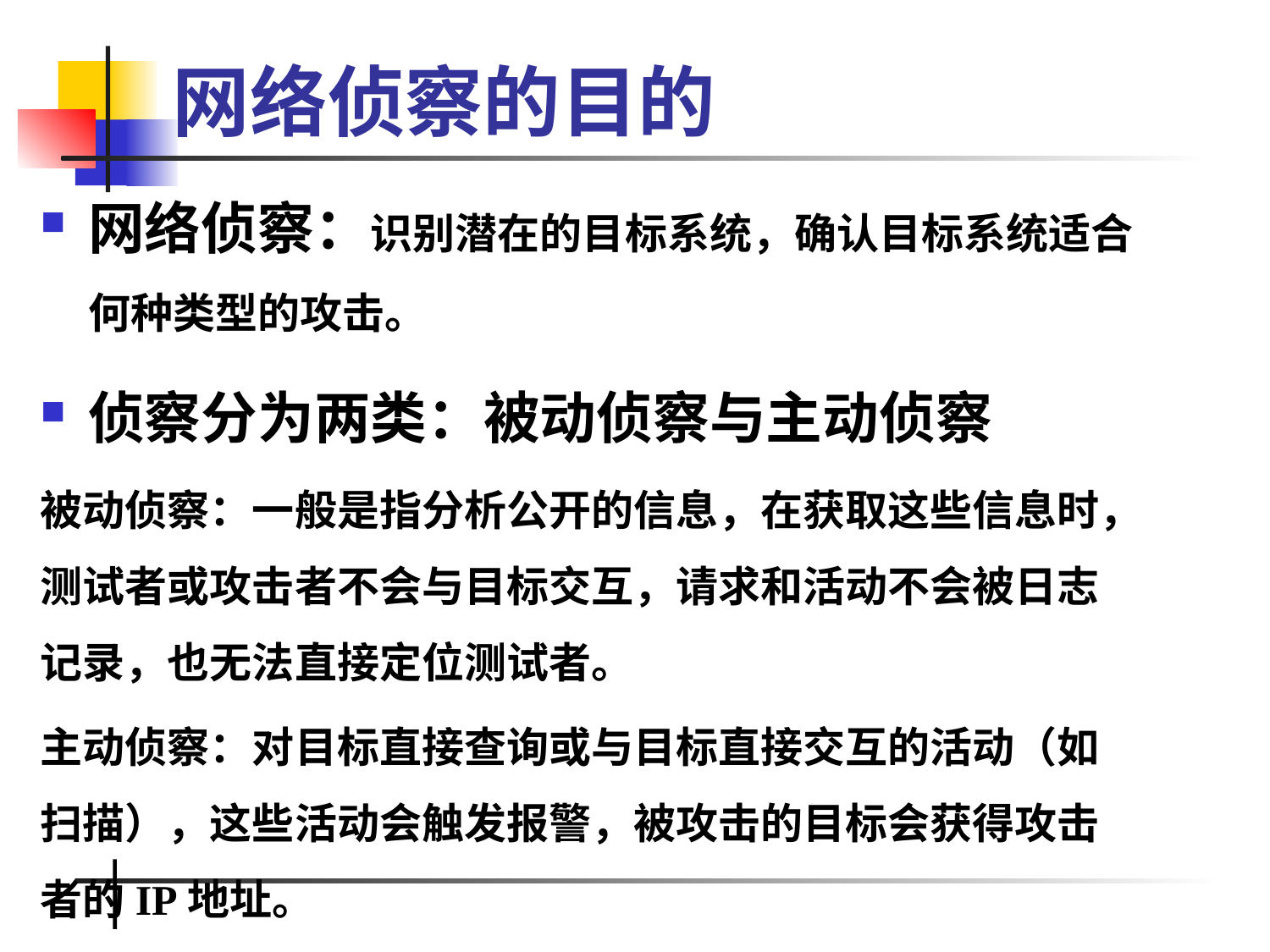

# 网络侦察的目的
网络侦察：识别潜在的目标系统，确认目标系统适合何种类型的攻击。
侦察分为两类：被动侦察与主动侦察
被动侦察：一般是指分析公开的信息，在获取这些信息时，测试者或攻击者不会与目标交互，请求和活动不会被日志记录，也无法直接定位测试者。
主动侦察：对目标直接查询或与目标直接交互的活动（如扫描），这些活动会触发报警，被攻击的目标会获得攻击者的IP地址。